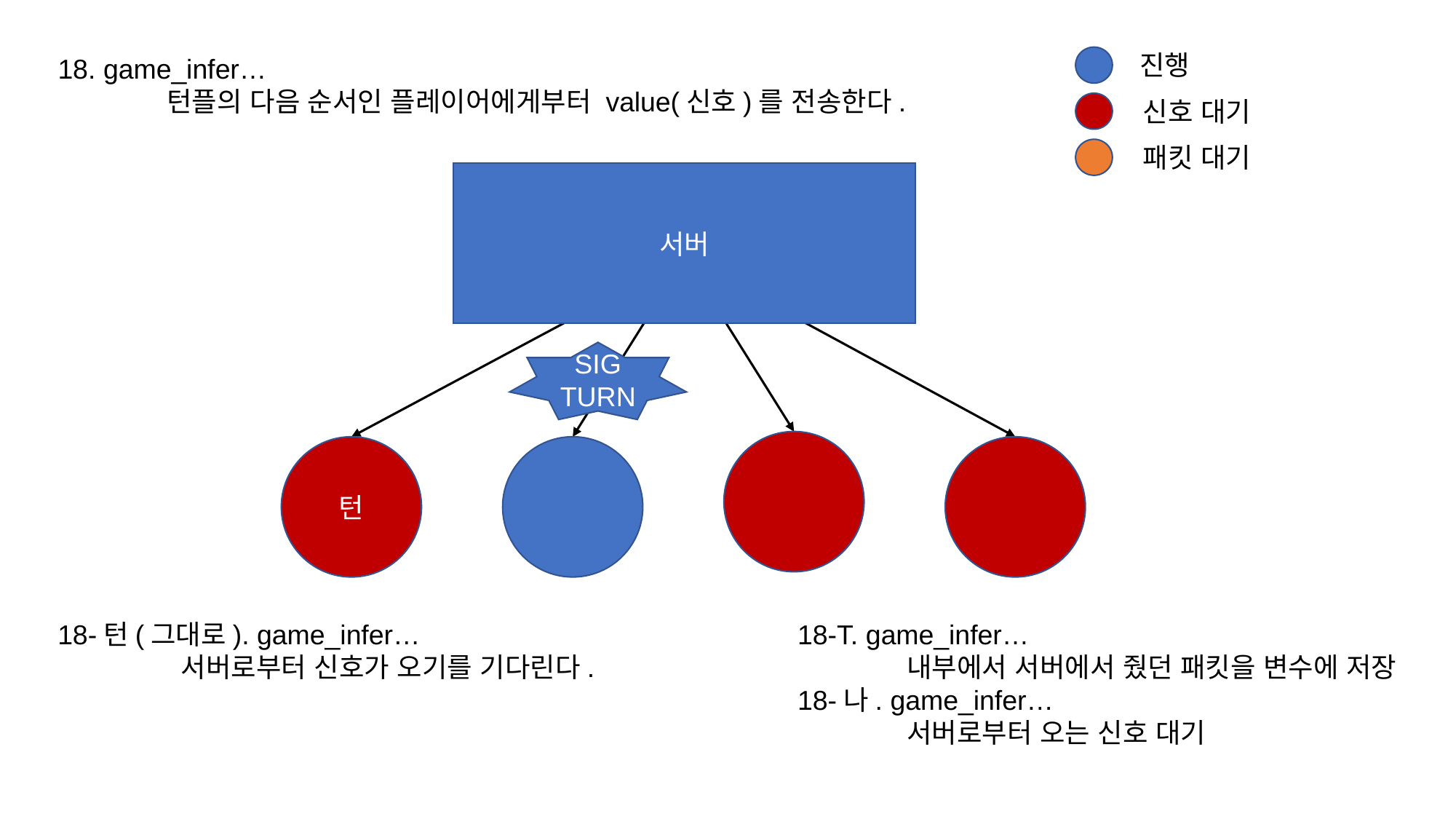

진행
18. game_infer…
	턴플의 다음 순서인 플레이어에게부터 value(신호)를 전송한다.

신호 대기

패킷 대기

서버
SIG
TURN

턴

18-턴(그대로). game_infer…
	 서버로부터 신호가 오기를 기다린다.
18-T. game_infer…
	내부에서 서버에서 줬던 패킷을 변수에 저장
18-나. game_infer…
	서버로부터 오는 신호 대기